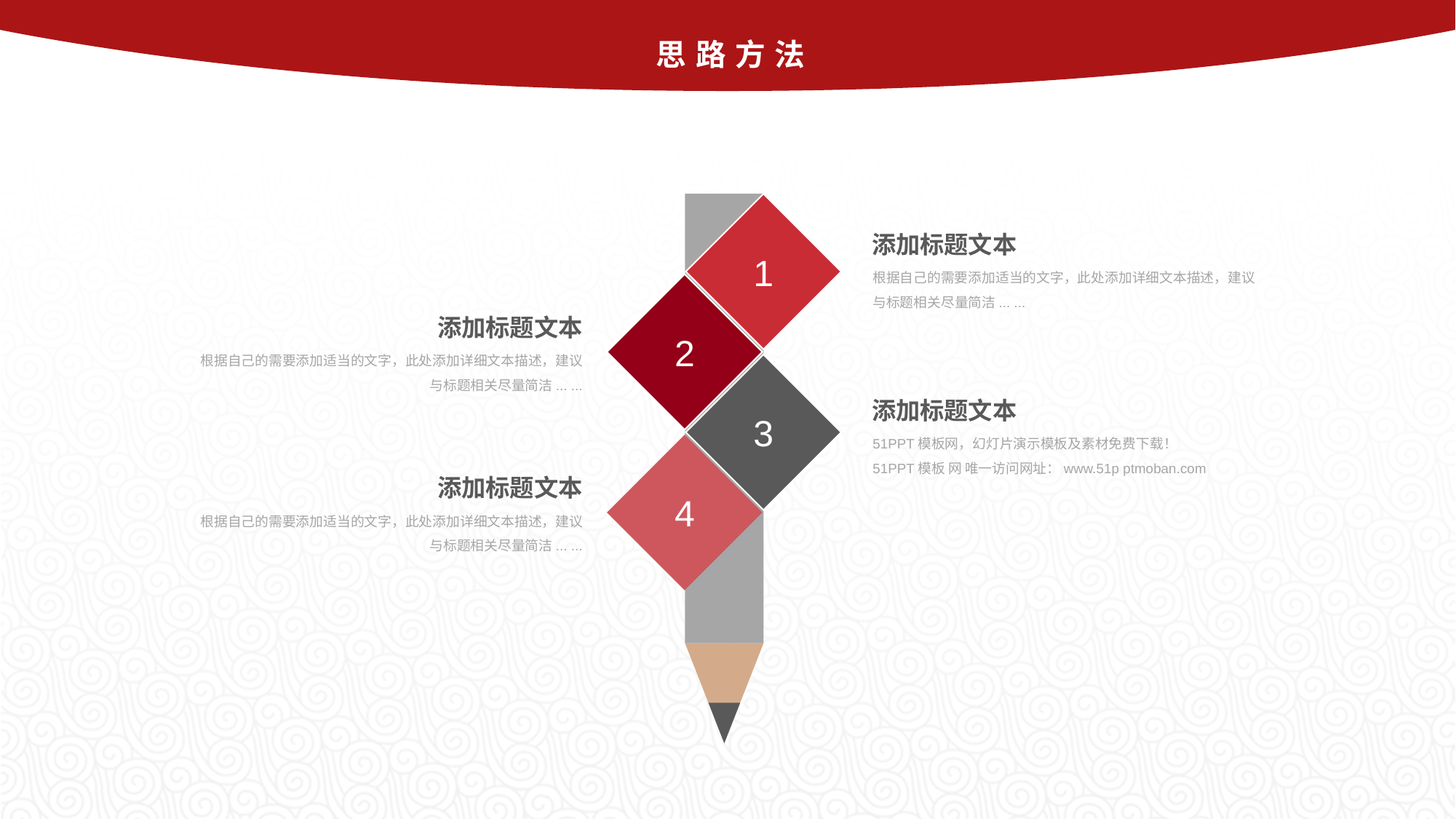

思路方法

1
添加标题文本
根据自己的需要添加适当的文字，此处添加详细文本描述，建议与标题相关尽量简洁... ...
2
添加标题文本
根据自己的需要添加适当的文字，此处添加详细文本描述，建议与标题相关尽量简洁... ...
3
添加标题文本
51PPT模板网，幻灯片演示模板及素材免费下载！
51PPT模板 网 唯一访问网址：www.51p ptmoban.com
4
添加标题文本
根据自己的需要添加适当的文字，此处添加详细文本描述，建议与标题相关尽量简洁... ...